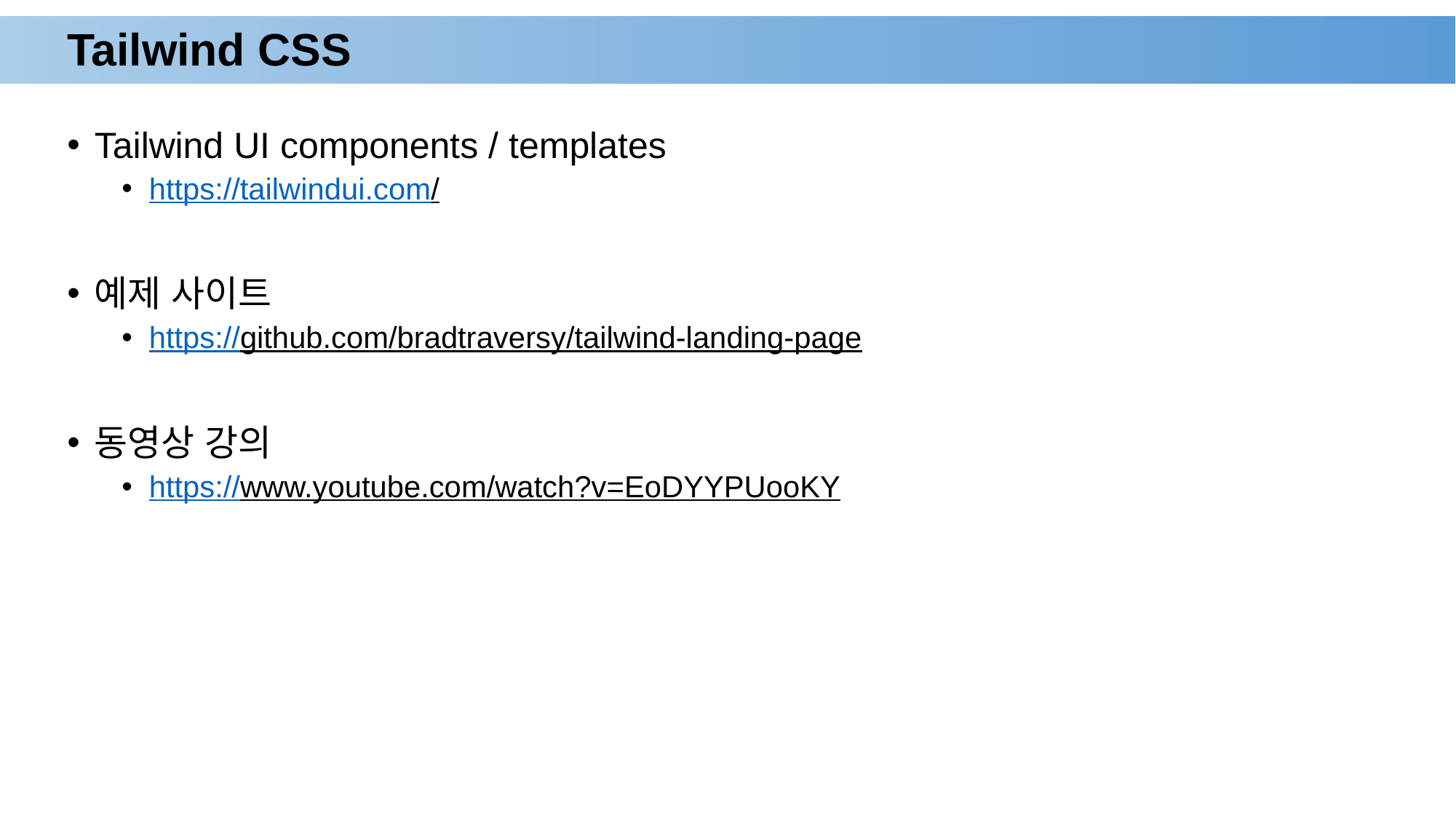

# Tailwind CSS
Tailwind UI components / templates
https://tailwindui.com/

예제 사이트
https://github.com/bradtraversy/tailwind-landing-page

동영상 강의
https://www.youtube.com/watch?v=EoDYYPUooKY